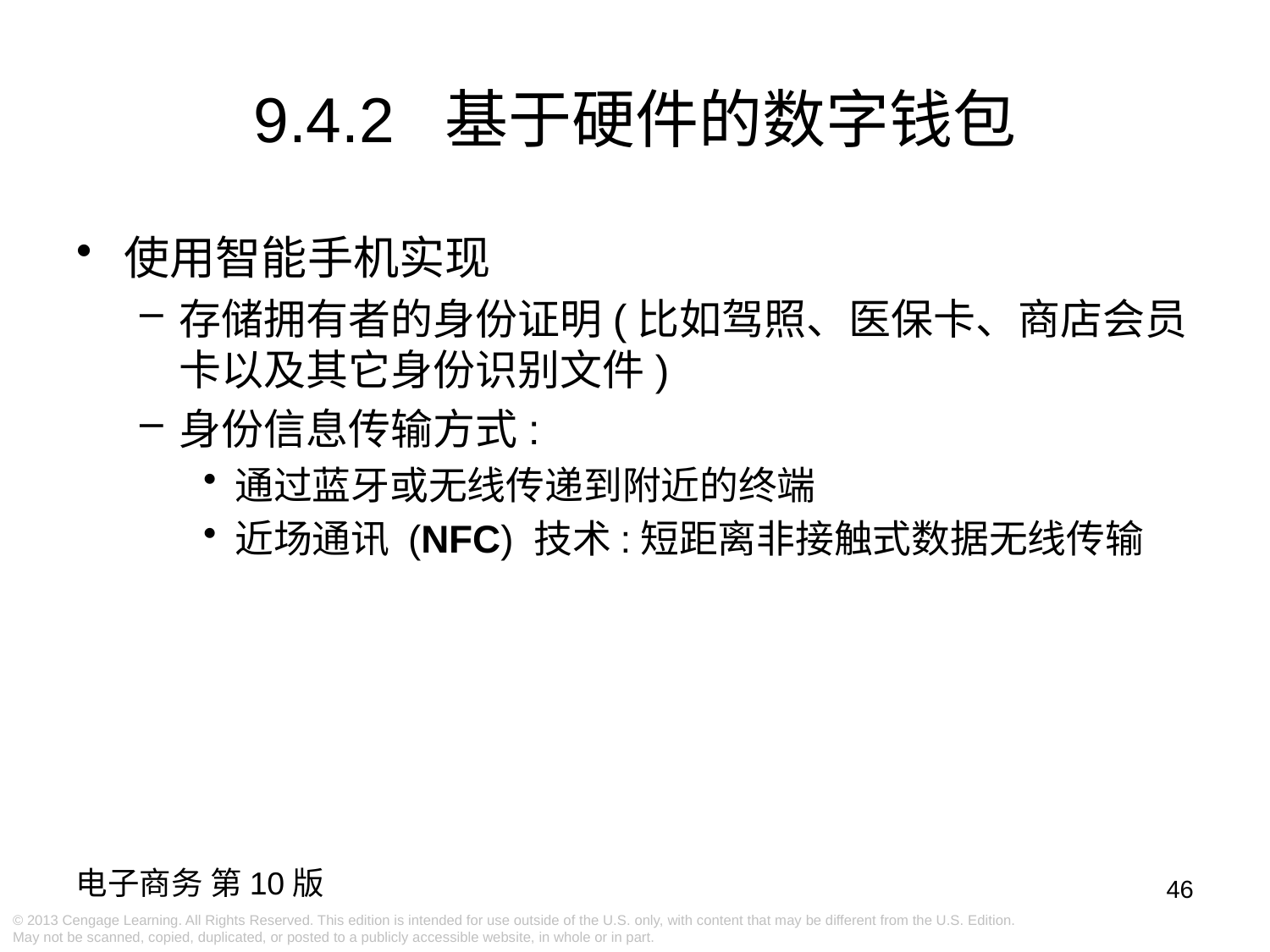

# 9.4.2  基于硬件的数字钱包
使用智能手机实现
存储拥有者的身份证明(比如驾照、医保卡、商店会员卡以及其它身份识别文件)
身份信息传输方式:
通过蓝牙或无线传递到附近的终端
近场通讯 (NFC) 技术:短距离非接触式数据无线传输
46